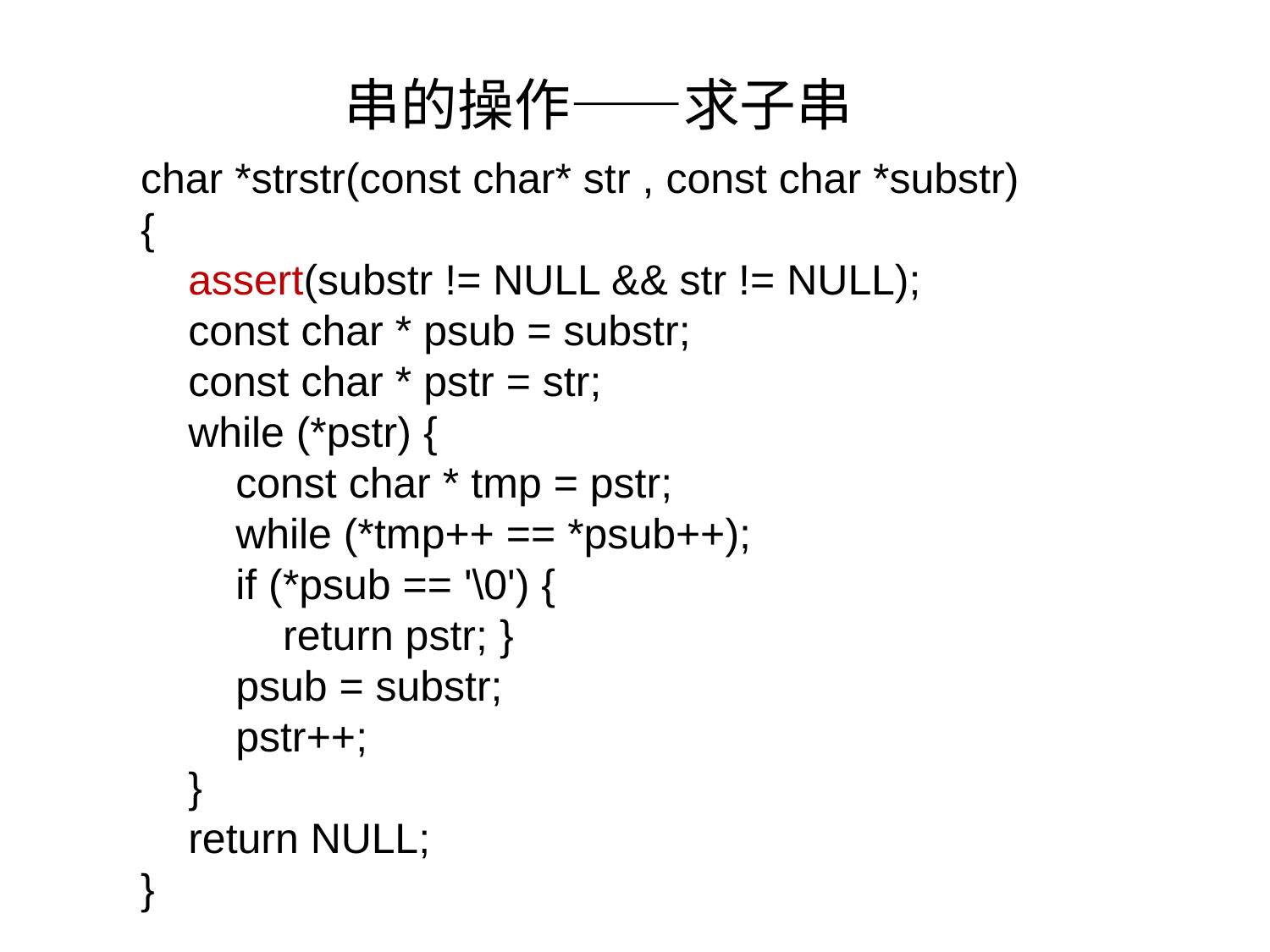

串的操作——求子串
char *strstr(const char* str , const char *substr)
{
    assert(substr != NULL && str != NULL);
    const char * psub = substr;
    const char * pstr = str;
    while (*pstr) {
        const char * tmp = pstr;
        while (*tmp++ == *psub++);
        if (*psub == '\0') {
            return pstr; }
        psub = substr;
        pstr++;
    }
    return NULL;
}